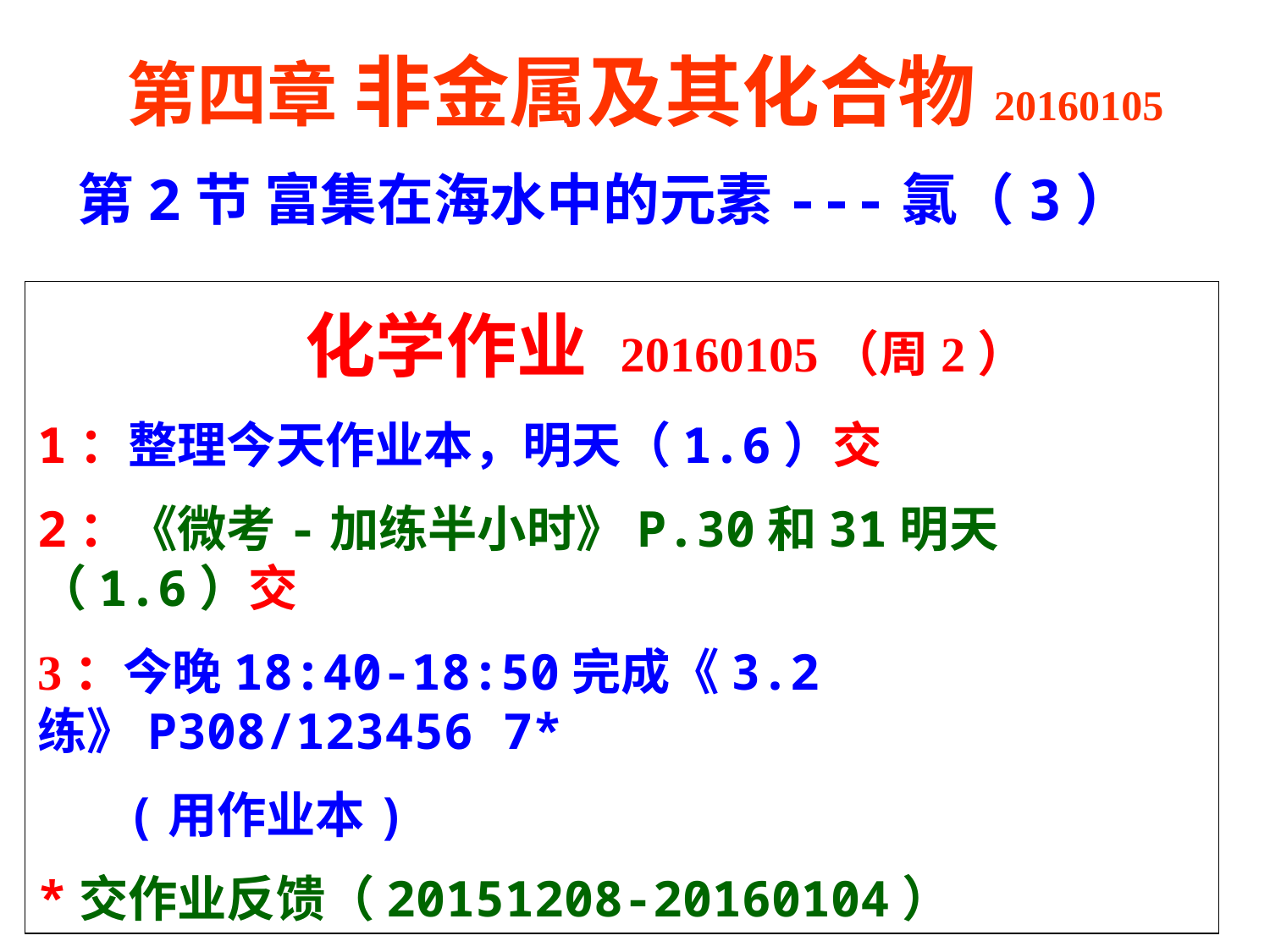

第四章 非金属及其化合物20160105
第2节 富集在海水中的元素---氯（3）
             化学作业 20160105（周2）
1：整理今天作业本，明天（1.6）交
2：《微考-加练半小时》P.30和31明天（1.6）交
3：今晚18:40-18:50完成《3.2练》P308/123456 7*
   (用作业本)
*交作业反馈（20151208-20160104）